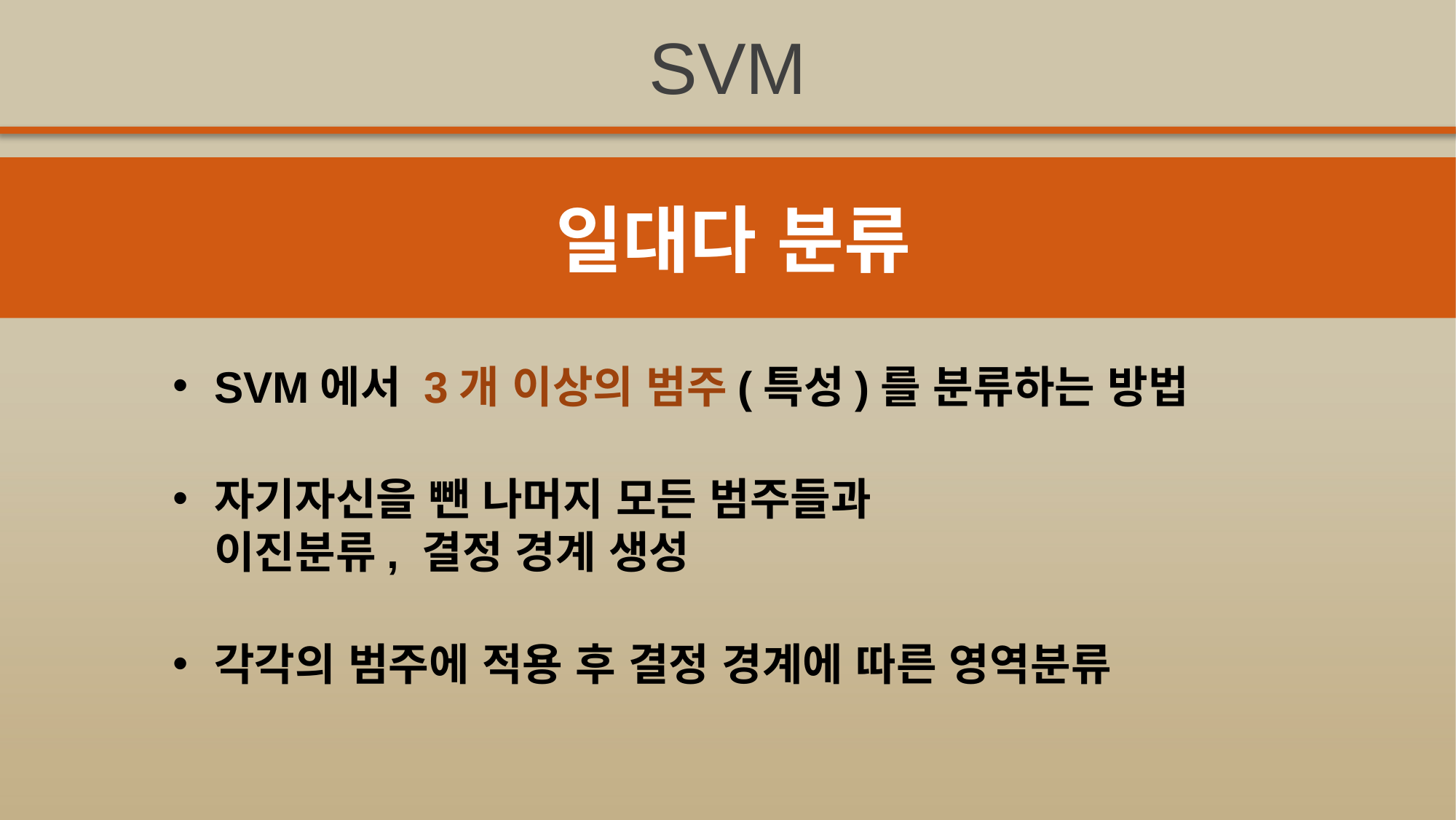

SVM

일대다 분류
SVM에서 3개 이상의 범주(특성)를 분류하는 방법

자기자신을 뺀 나머지 모든 범주들과
이진분류, 결정 경계 생성

각각의 범주에 적용 후 결정 경계에 따른 영역분류